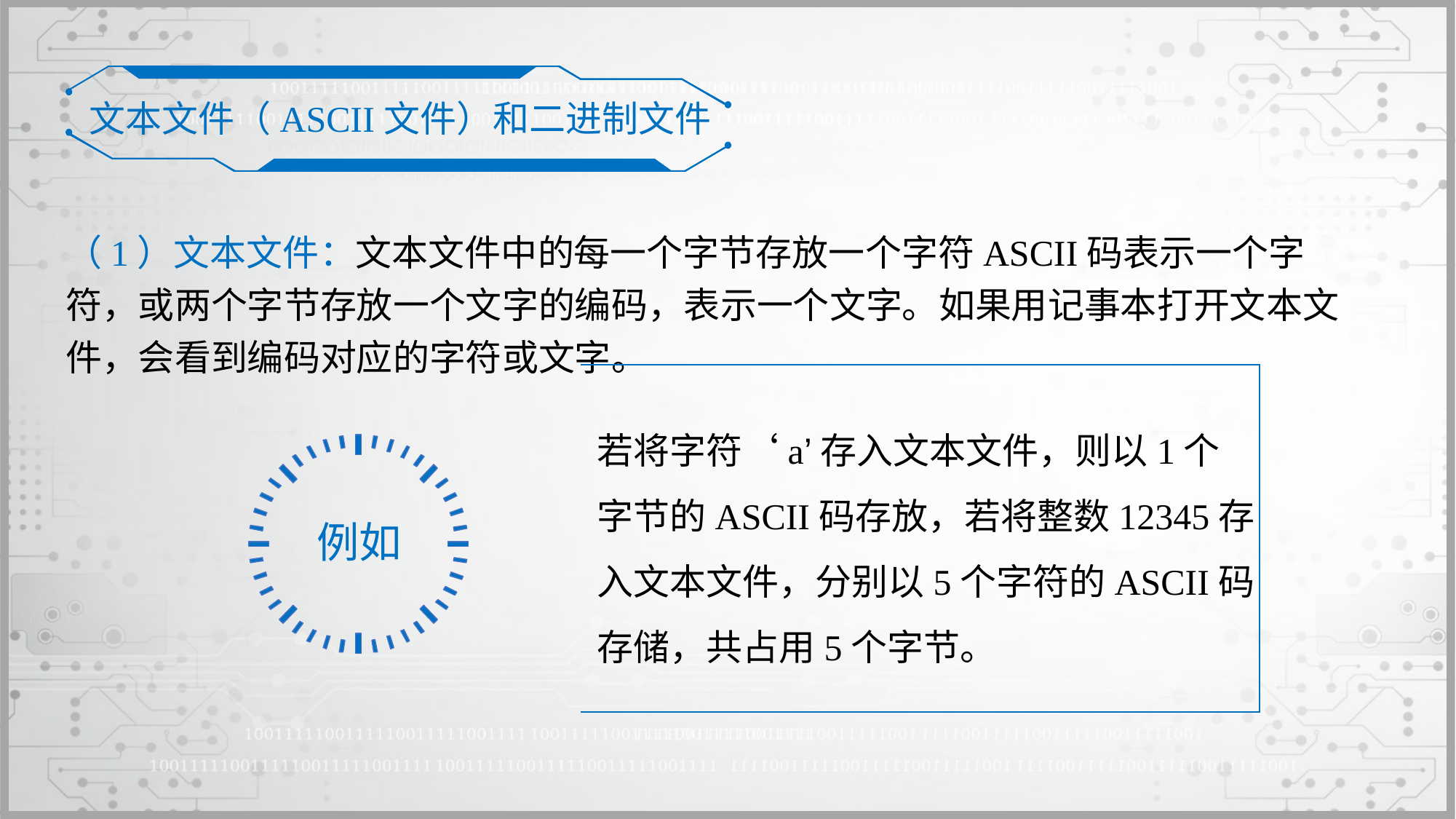

文本文件（ASCII文件）和二进制文件
（1）文本文件：文本文件中的每一个字节存放一个字符ASCII码表示一个字符，或两个字节存放一个文字的编码，表示一个文字。如果用记事本打开文本文件，会看到编码对应的字符或文字。

若将字符‘a’存入文本文件，则以1个字节的ASCII码存放，若将整数12345存入文本文件，分别以5个字符的ASCII码存储，共占用5个字节。

例如